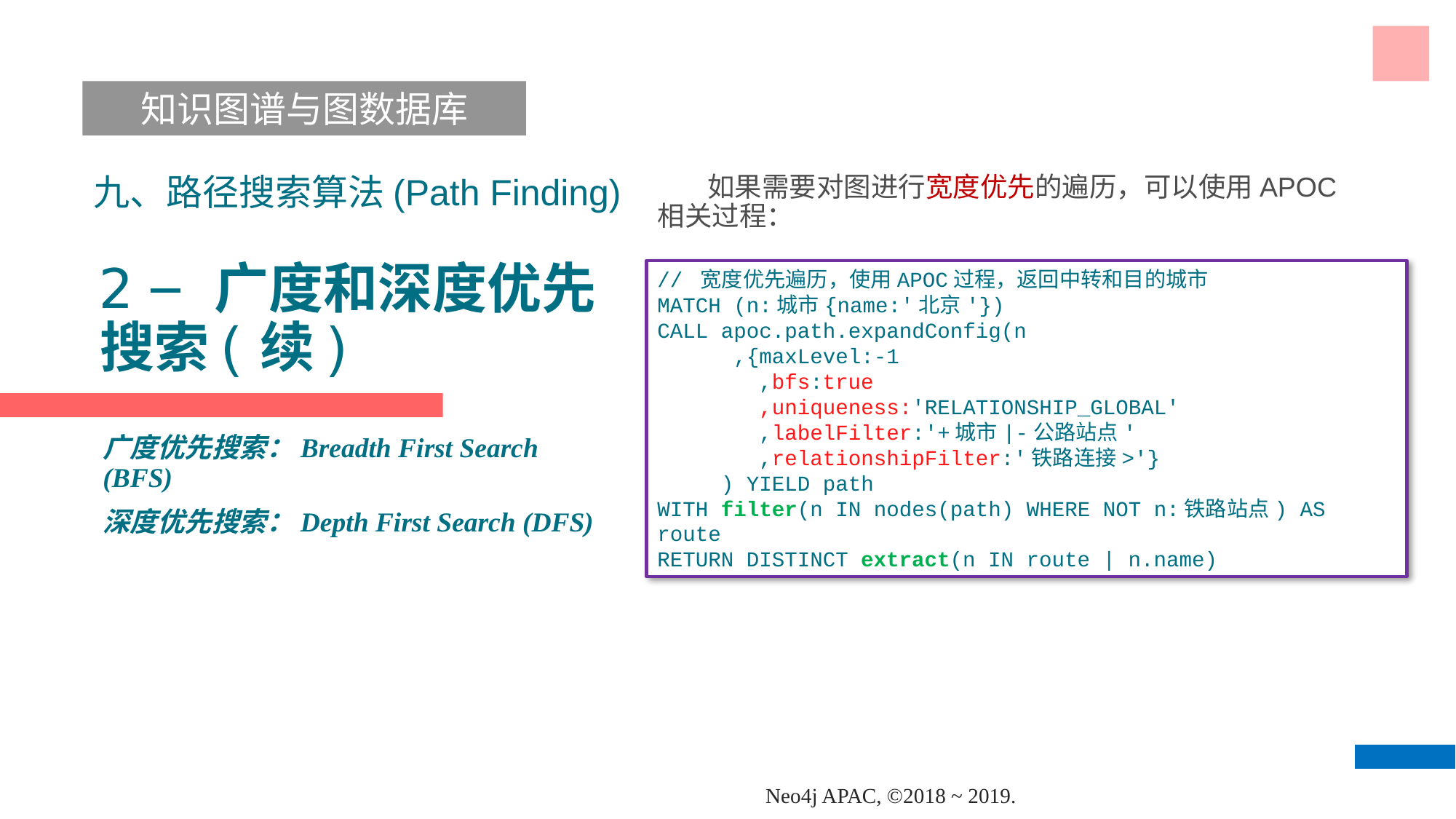

知识图谱与图数据库
九、路径搜索算法(Path Finding)
       如果需要对图进行宽度优先的遍历，可以使用APOC相关过程：

# 2 – 广度和深度优先搜索(续)
// 宽度优先遍历，使用APOC过程，返回中转和目的城市
MATCH (n:城市{name:'北京'})
CALL apoc.path.expandConfig(n
      ,{maxLevel:-1
        ,bfs:true
        ,uniqueness:'RELATIONSHIP_GLOBAL'
        ,labelFilter:'+城市|-公路站点'
        ,relationshipFilter:'铁路连接>'}
     ) YIELD path
WITH filter(n IN nodes(path) WHERE NOT n:铁路站点) AS route
RETURN DISTINCT extract(n IN route | n.name)
广度优先搜索：Breadth First Search (BFS)
深度优先搜索：Depth First Search (DFS)